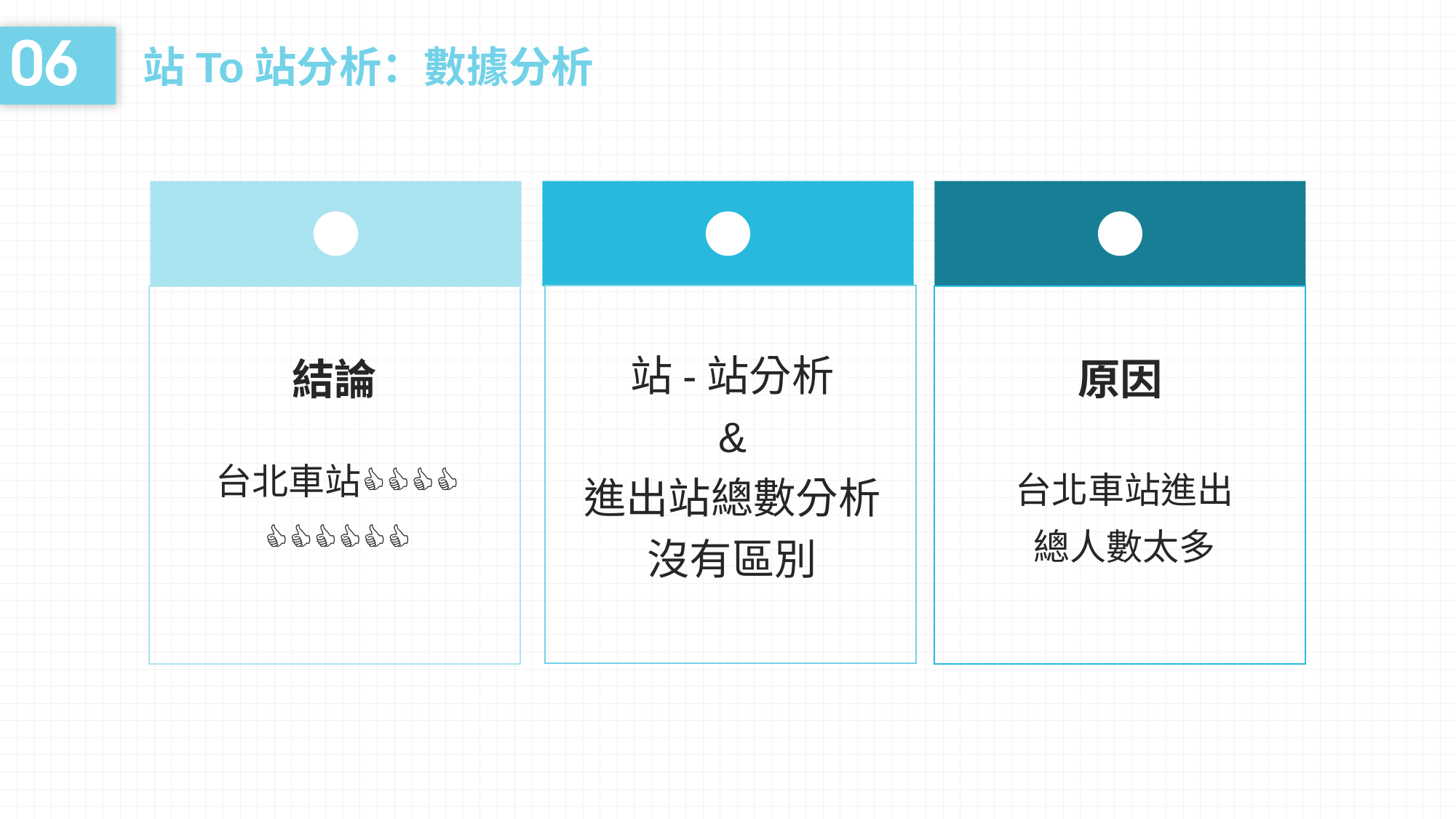

06
站To站分析：數據分析

結論
原因
站-站分析
&
進出站總數分析
沒有區別
台北車站👍👍👍👍👍👍👍👍👍👍
台北車站進出總人數太多